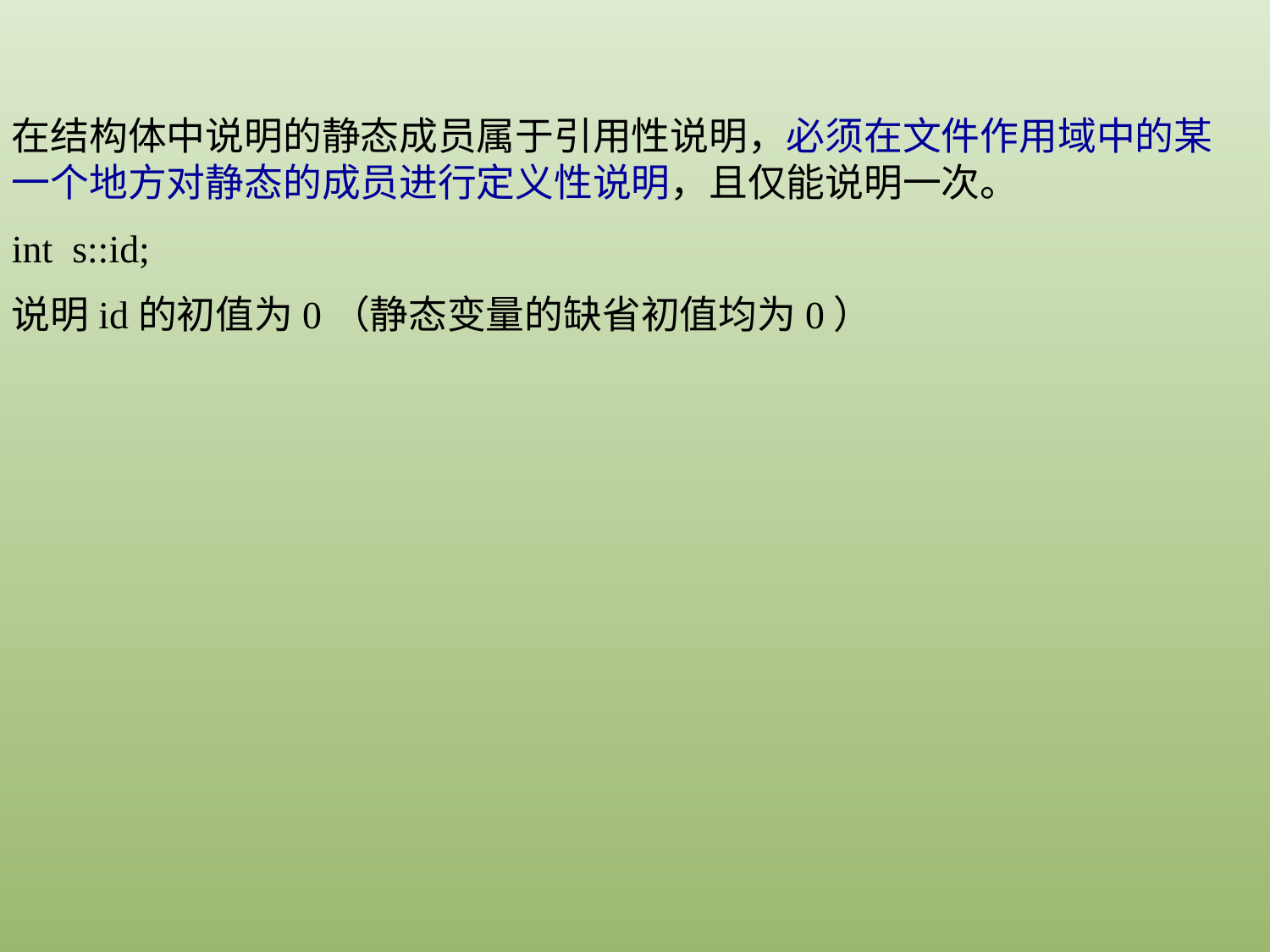

在结构体中说明的静态成员属于引用性说明，必须在文件作用域中的某一个地方对静态的成员进行定义性说明，且仅能说明一次。
int  s::id;
说明id的初值为0（静态变量的缺省初值均为0）
401